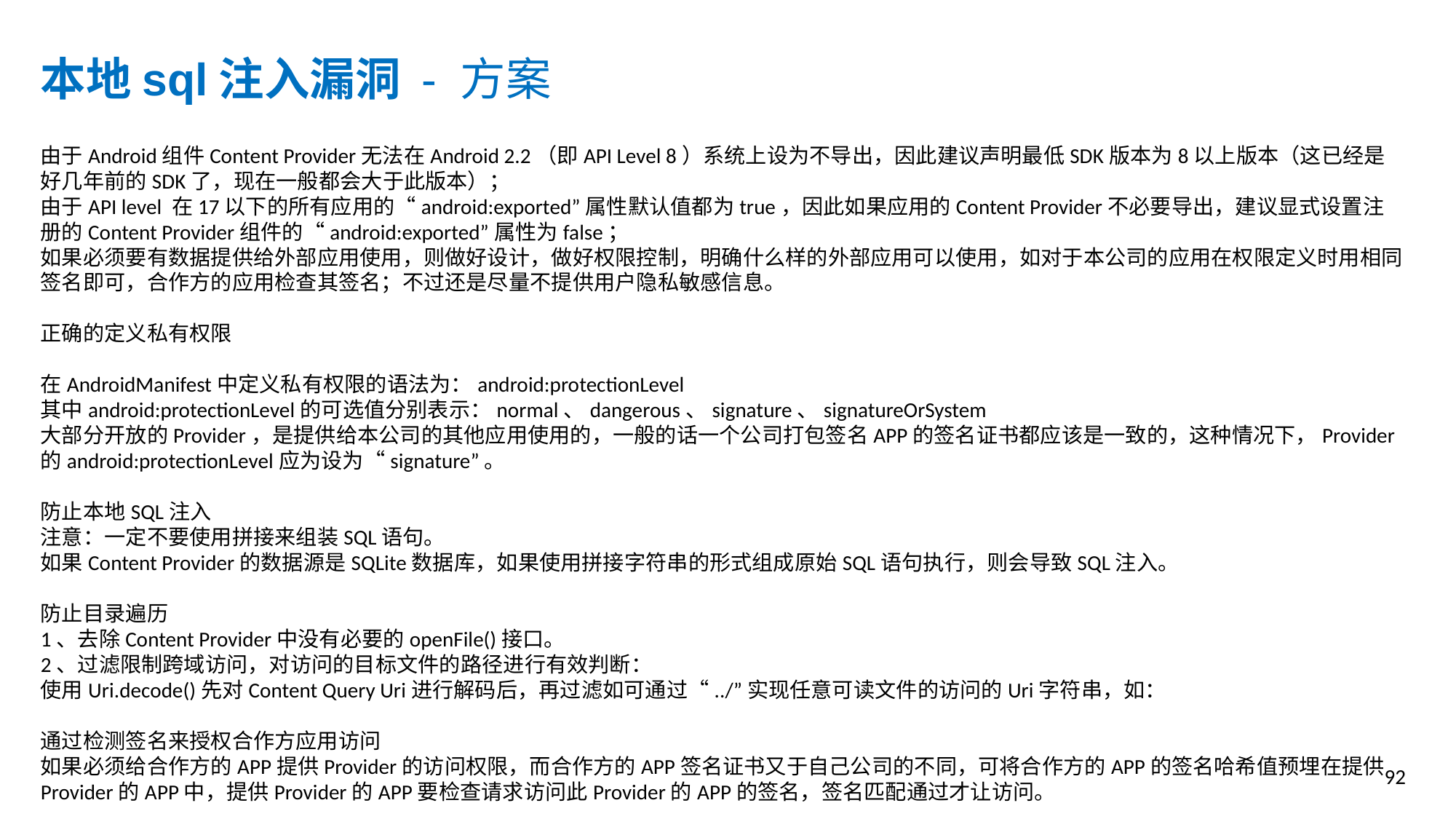

本地sql注入漏洞 - 方案
由于Android组件Content Provider无法在Android 2.2（即API Level 8）系统上设为不导出，因此建议声明最低SDK版本为8以上版本（这已经是好几年前的SDK了，现在一般都会大于此版本）；
由于API level 在17以下的所有应用的“android:exported”属性默认值都为true，因此如果应用的Content Provider不必要导出，建议显式设置注册的Content Provider组件的“android:exported”属性为false；
如果必须要有数据提供给外部应用使用，则做好设计，做好权限控制，明确什么样的外部应用可以使用，如对于本公司的应用在权限定义时用相同签名即可，合作方的应用检查其签名；不过还是尽量不提供用户隐私敏感信息。

正确的定义私有权限

在AndroidManifest中定义私有权限的语法为：android:protectionLevel
其中android:protectionLevel的可选值分别表示：normal、dangerous、signature、signatureOrSystem
大部分开放的Provider，是提供给本公司的其他应用使用的，一般的话一个公司打包签名APP的签名证书都应该是一致的，这种情况下，Provider的android:protectionLevel应为设为“signature”。

防止本地SQL注入
注意：一定不要使用拼接来组装SQL语句。
如果Content Provider的数据源是SQLite数据库，如果使用拼接字符串的形式组成原始SQL语句执行，则会导致SQL注入。

防止目录遍历
1、去除Content Provider中没有必要的openFile()接口。
2、过滤限制跨域访问，对访问的目标文件的路径进行有效判断：
使用Uri.decode()先对Content Query Uri进行解码后，再过滤如可通过“../”实现任意可读文件的访问的Uri字符串，如：

通过检测签名来授权合作方应用访问
如果必须给合作方的APP提供Provider的访问权限，而合作方的APP签名证书又于自己公司的不同，可将合作方的APP的签名哈希值预埋在提供Provider的APP中，提供Provider的APP要检查请求访问此Provider的APP的签名，签名匹配通过才让访问。
92